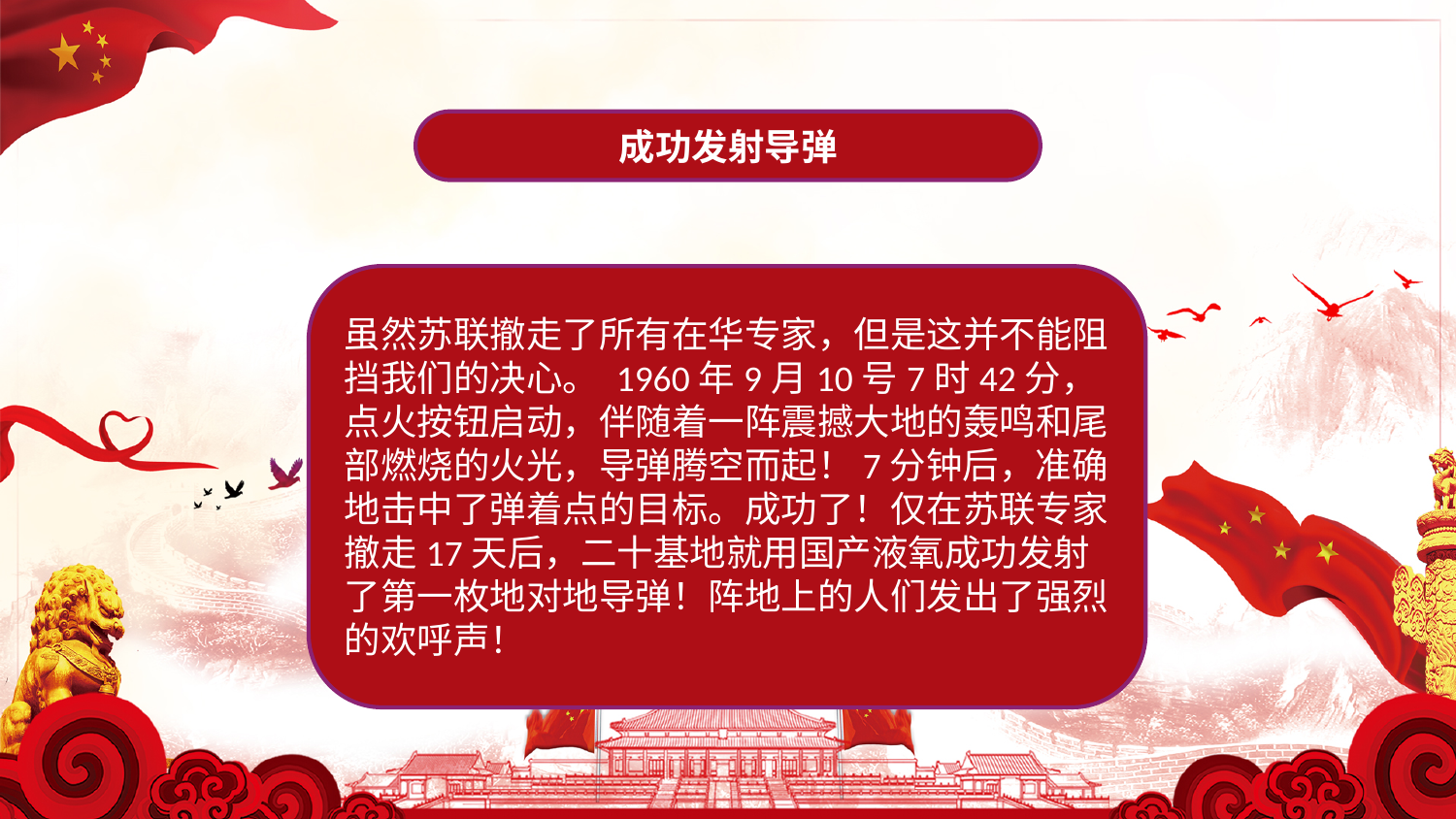

成功发射导弹

虽然苏联撤走了所有在华专家，但是这并不能阻挡我们的决心。 1960年9月10号7时42分，点火按钮启动，伴随着一阵震撼大地的轰鸣和尾部燃烧的火光，导弹腾空而起！7分钟后，准确地击中了弹着点的目标。成功了！仅在苏联专家撤走17天后，二十基地就用国产液氧成功发射了第一枚地对地导弹！阵地上的人们发出了强烈的欢呼声！